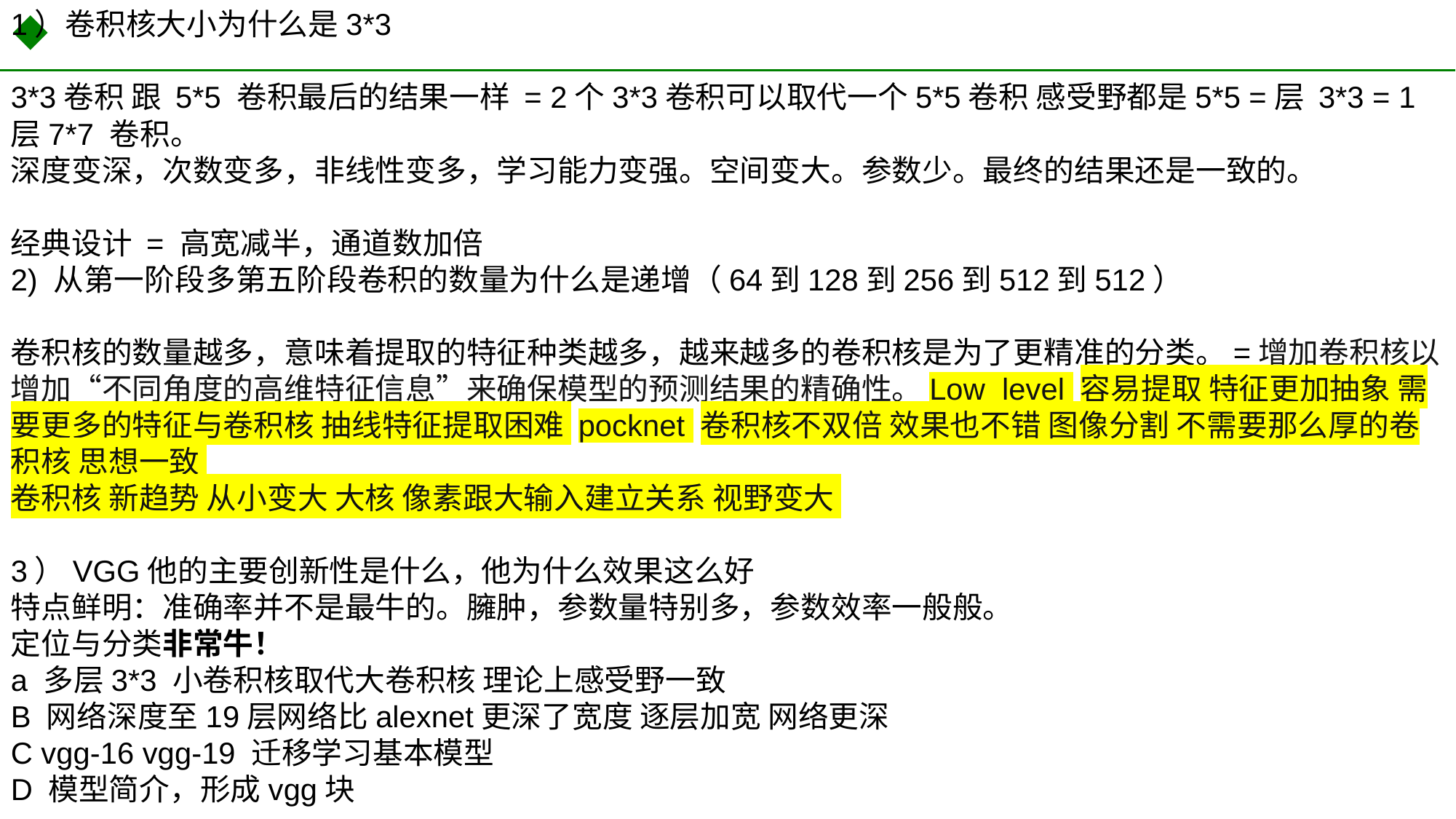

1）卷积核大小为什么是3*3

3*3卷积 跟 5*5 卷积最后的结果一样 = 2个3*3卷积可以取代一个5*5卷积 感受野都是5*5 =层 3*3 = 1层7*7 卷积。
深度变深，次数变多，非线性变多，学习能力变强。空间变大。参数少。最终的结果还是一致的。

经典设计 = 高宽减半，通道数加倍
2) 从第一阶段多第五阶段卷积的数量为什么是递增（64到128到256到512到512）

卷积核的数量越多，意味着提取的特征种类越多，越来越多的卷积核是为了更精准的分类。=增加卷积核以增加“不同角度的高维特征信息”来确保模型的预测结果的精确性。Low_level 容易提取 特征更加抽象 需要更多的特征与卷积核 抽线特征提取困难 pocknet 卷积核不双倍 效果也不错 图像分割 不需要那么厚的卷积核 思想一致
卷积核 新趋势 从小变大 大核 像素跟大输入建立关系 视野变大

3）VGG他的主要创新性是什么，他为什么效果这么好
特点鲜明：准确率并不是最牛的。臃肿，参数量特别多，参数效率一般般。
定位与分类非常牛！
a 多层3*3 小卷积核取代大卷积核 理论上感受野一致
B 网络深度至19层网络比alexnet更深了宽度 逐层加宽 网络更深
C vgg-16 vgg-19 迁移学习基本模型
D 模型简介，形成vgg块